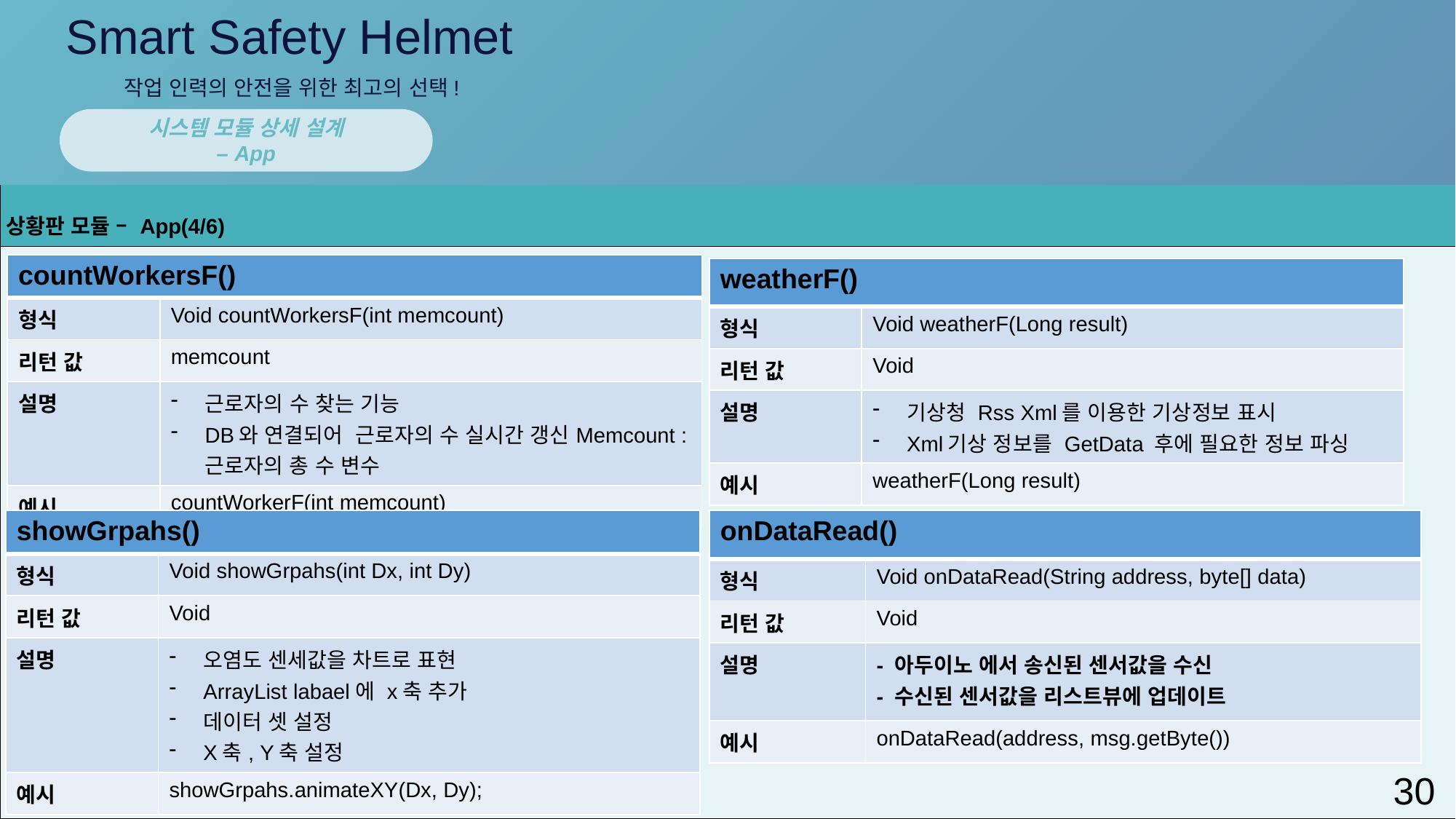

Smart Safety Helmet
작업 인력의 안전을 위한 최고의 선택!
시스템 모듈 상세 설계
– App
| 상황판 모듈 – App(4/6) |
| --- |
|  |
| countWorkersF() |  |
| --- | --- |
| 형식 | Void countWorkersF(int memcount) |
| 리턴 값 | memcount |
| 설명 | 근로자의 수 찾는 기능 DB와 연결되어 근로자의 수 실시간 갱신Memcount : 근로자의 총 수 변수 |
| 예시 | countWorkerF(int memcount) |
| weatherF() |  |
| --- | --- |
| 형식 | Void weatherF(Long result) |
| 리턴 값 | Void |
| 설명 | 기상청 Rss Xml를 이용한 기상정보 표시 Xml기상 정보를 GetData 후에 필요한 정보 파싱 |
| 예시 | weatherF(Long result) |
| showGrpahs() |  |
| --- | --- |
| 형식 | Void showGrpahs(int Dx, int Dy) |
| 리턴 값 | Void |
| 설명 | 오염도 센세값을 차트로 표현 ArrayList labael에 x축 추가 데이터 셋 설정 X축, Y축 설정 |
| 예시 | showGrpahs.animateXY(Dx, Dy); |
| onDataRead() |  |
| --- | --- |
| 형식 | Void onDataRead(String address, byte[] data) |
| 리턴 값 | Void |
| 설명 | - 아두이노 에서 송신된 센서값을 수신 - 수신된 센서값을 리스트뷰에 업데이트 |
| 예시 | onDataRead(address, msg.getByte()) |

30